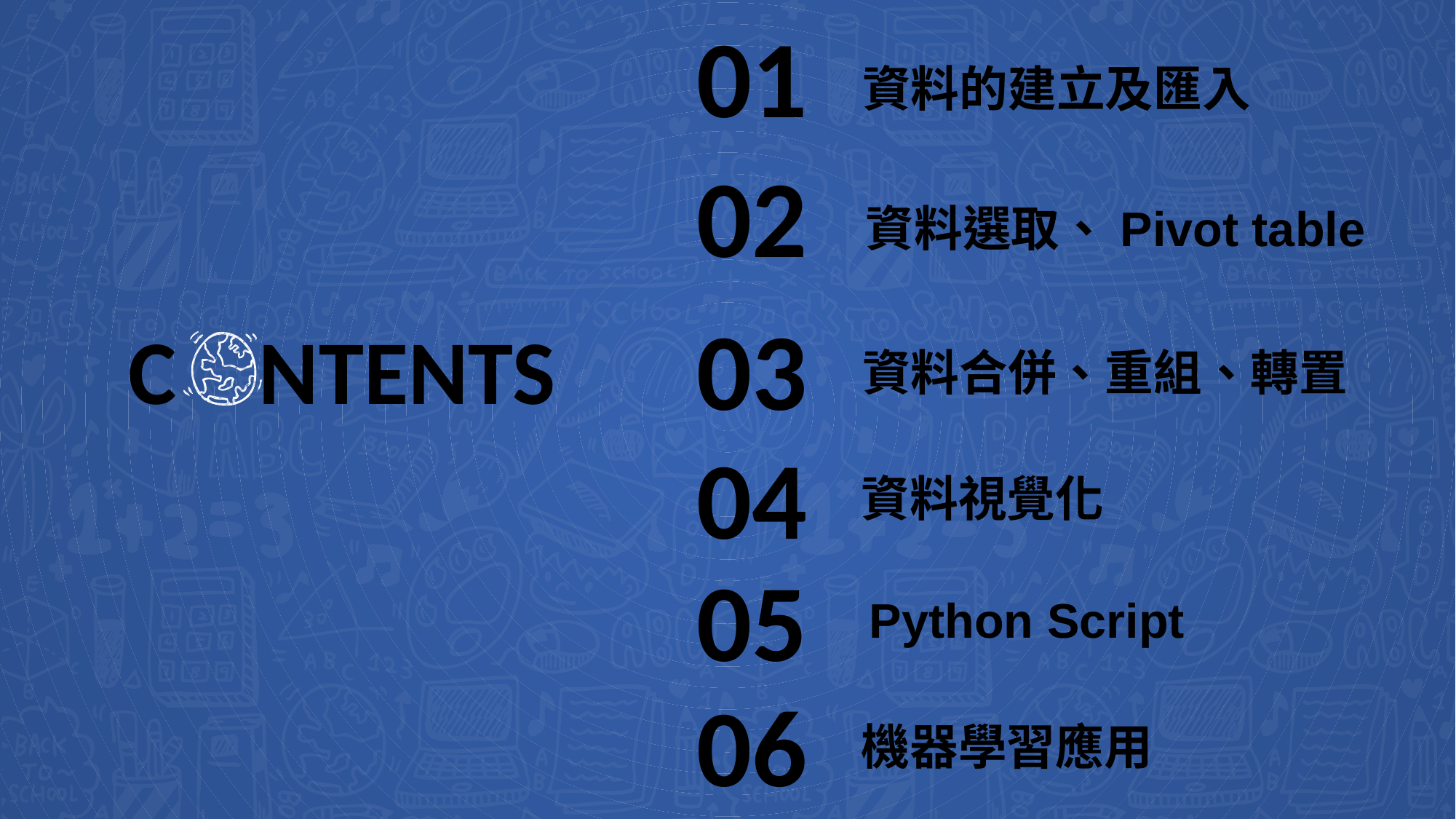

01
資料的建立及匯入
02
資料選取、Pivot table
03
C    NTENTS

資料合併、重組、轉置
04
資料視覺化
05
Python Script
06
機器學習應用